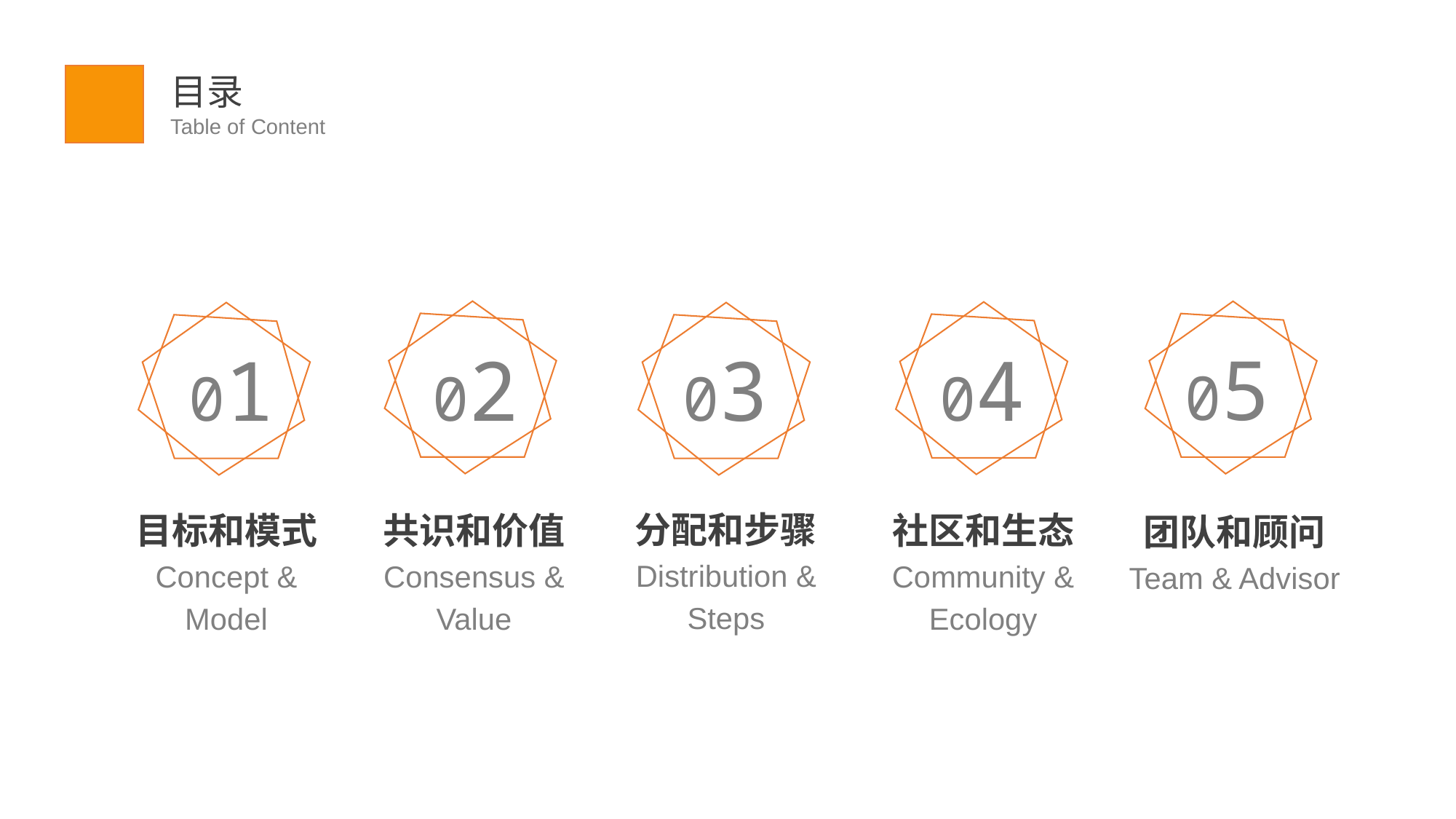

目录
Table of Content

05
01
02
03
04
分配和步骤
Distribution & Steps
目标和模式
Concept & Model
共识和价值
Consensus & Value
社区和生态
Community & Ecology

团队和顾问
Team & Advisor